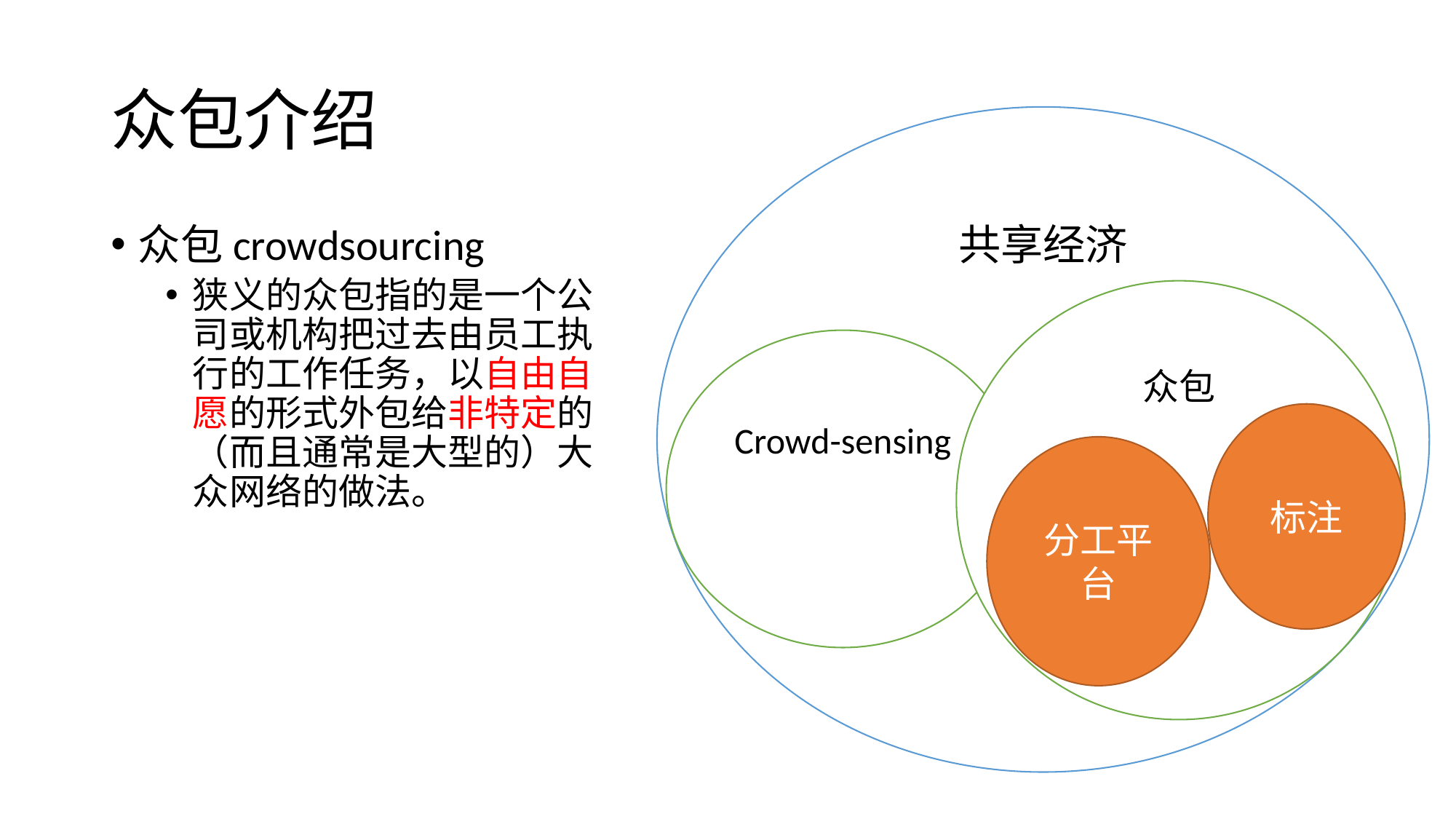

# 众包介绍
共享经济

众包crowdsourcing
狭义的众包指的是一个公司或机构把过去由员工执行的工作任务，以自由自愿的形式外包给非特定的（而且通常是大型的）大众网络的做法。
众包

Crowd-sensing

标注
分工平台